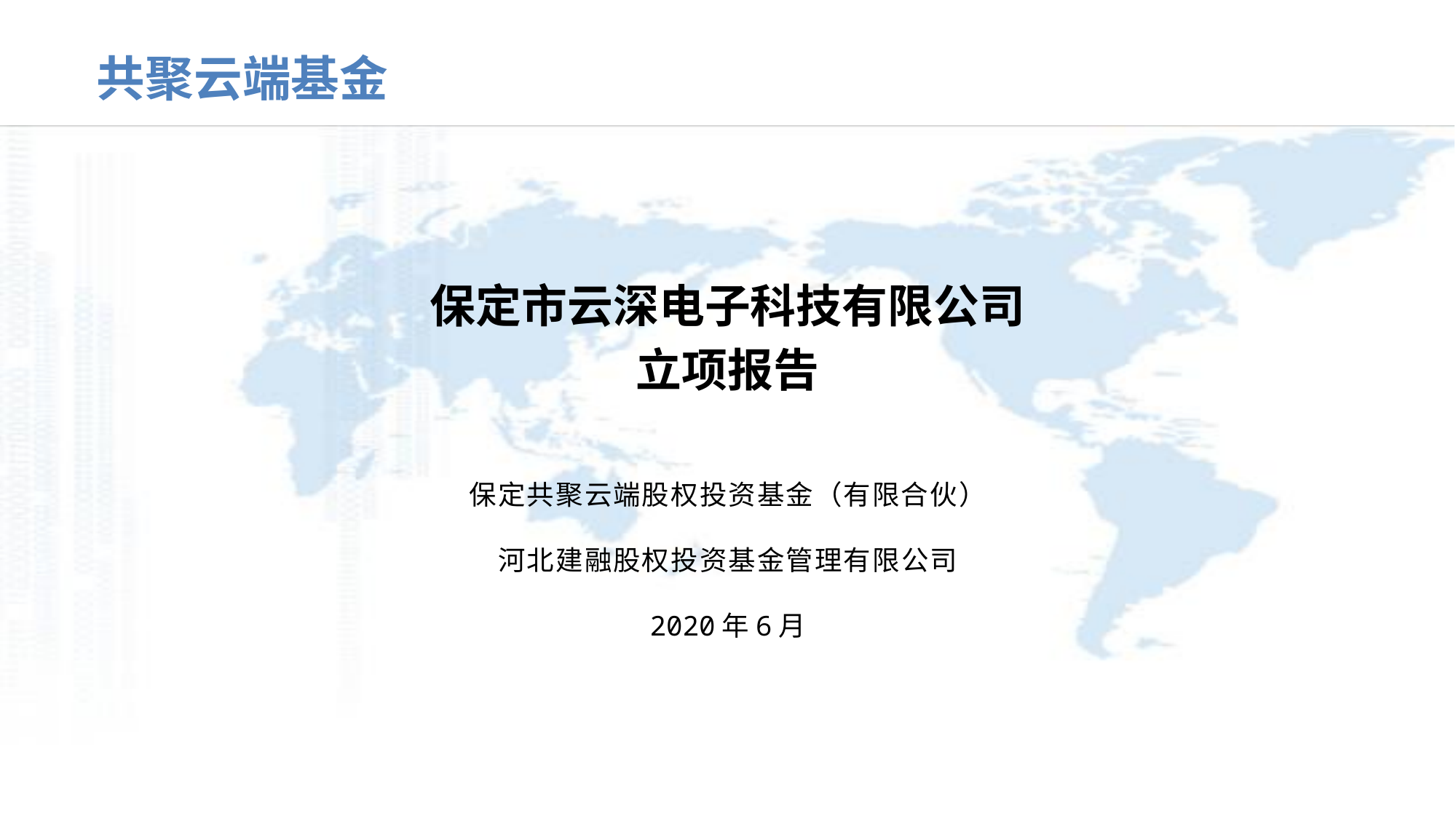

保定市云深电子科技有限公司
立项报告
保定共聚云端股权投资基金（有限合伙）

河北建融股权投资基金管理有限公司

2020年6月